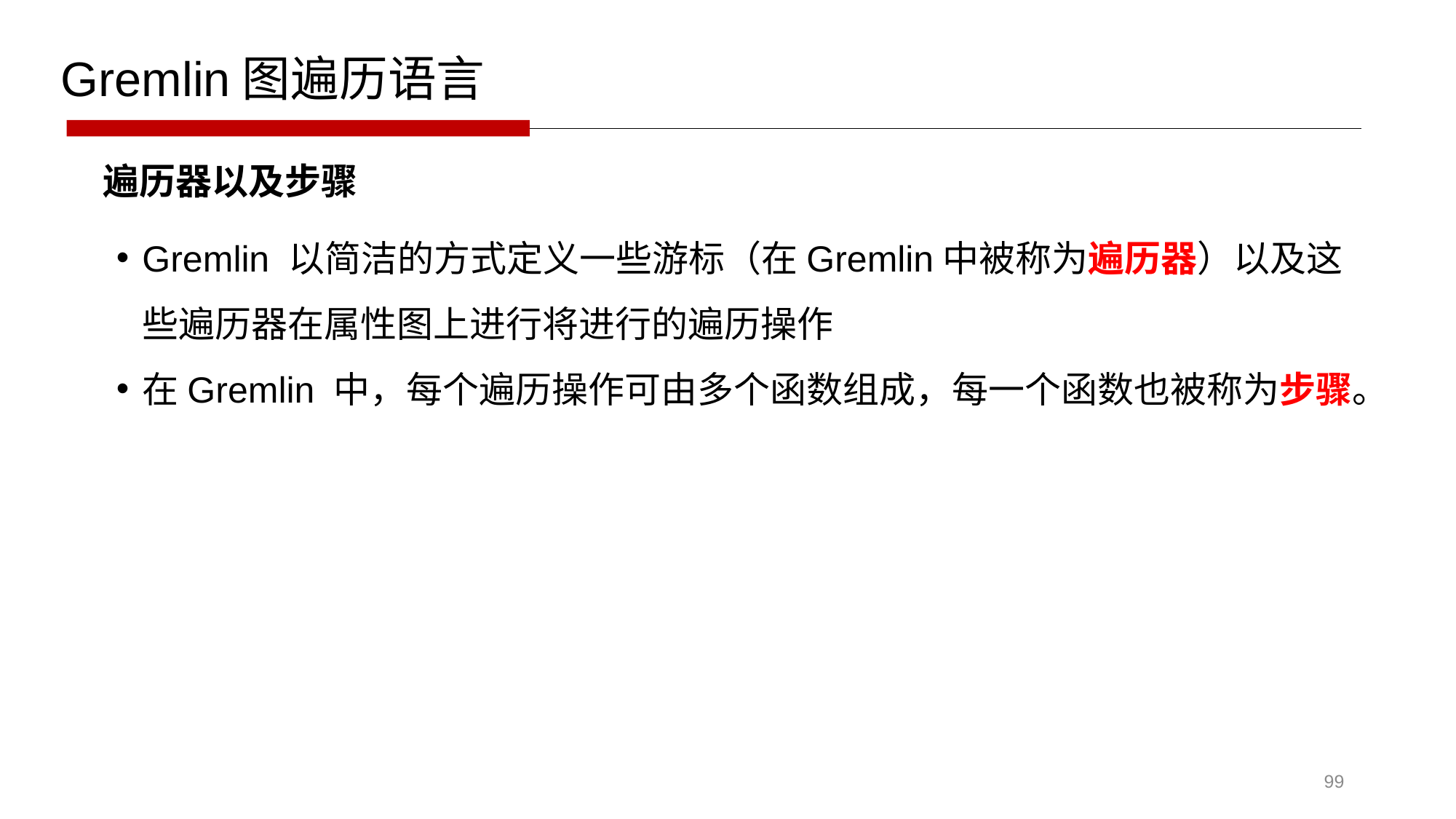

Gremlin图遍历语言

遍历器以及步骤
Gremlin 以简洁的方式定义一些游标（在Gremlin中被称为遍历器）以及这些遍历器在属性图上进行将进行的遍历操作
在Gremlin 中，每个遍历操作可由多个函数组成，每一个函数也被称为步骤。
99